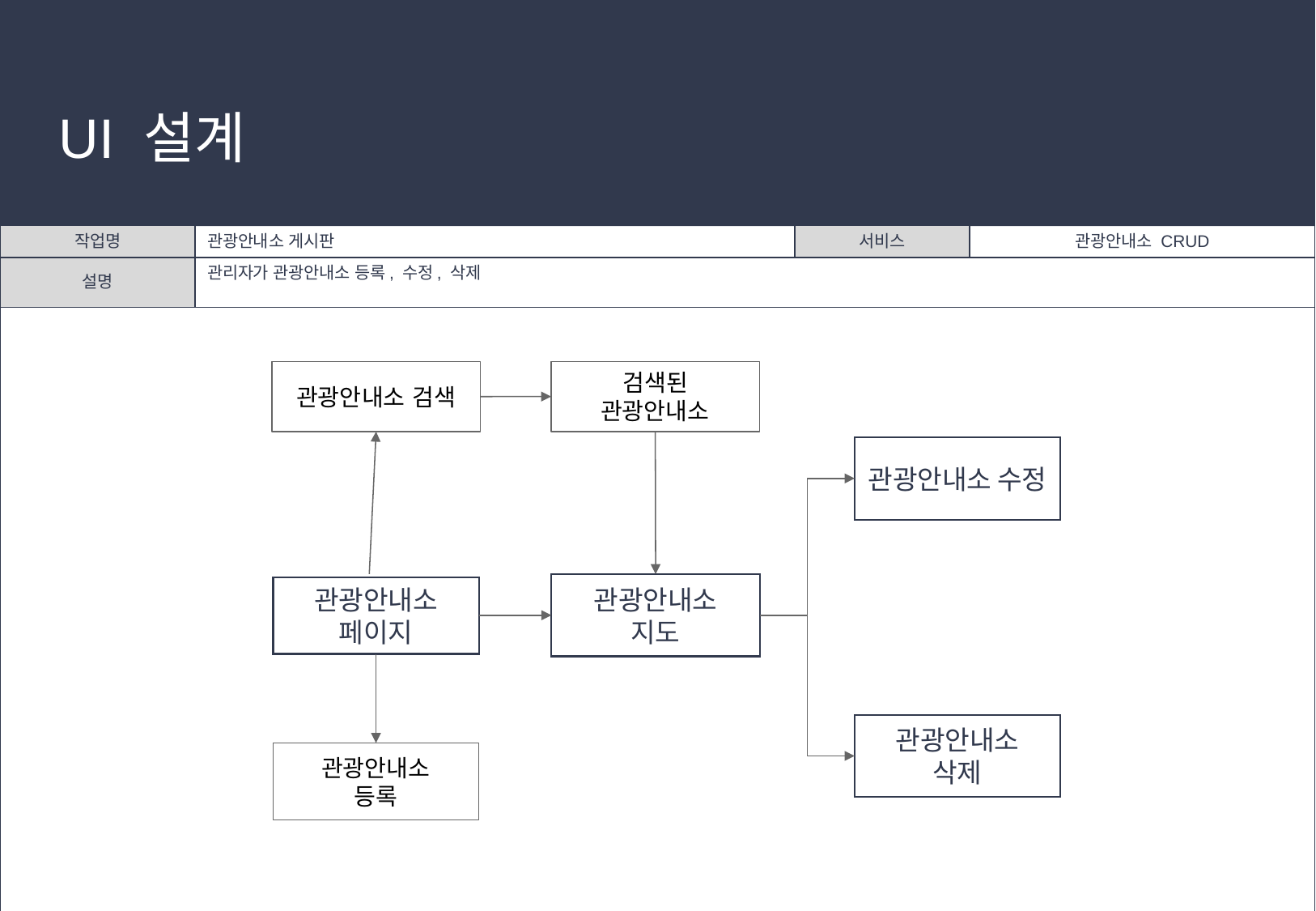

# UI 설계
| 작업명 | 관광안내소 게시판 | 서비스 | 관광안내소 CRUD |
| --- | --- | --- | --- |
| 설명 | 관리자가 관광안내소 등록, 수정, 삭제 |  |  |
|  |  |  |  |
검색된
관광안내소
관광안내소 검색
관광안내소 수정
관광안내소
지도
관광안내소
페이지
관광안내소
삭제
관광안내소
등록